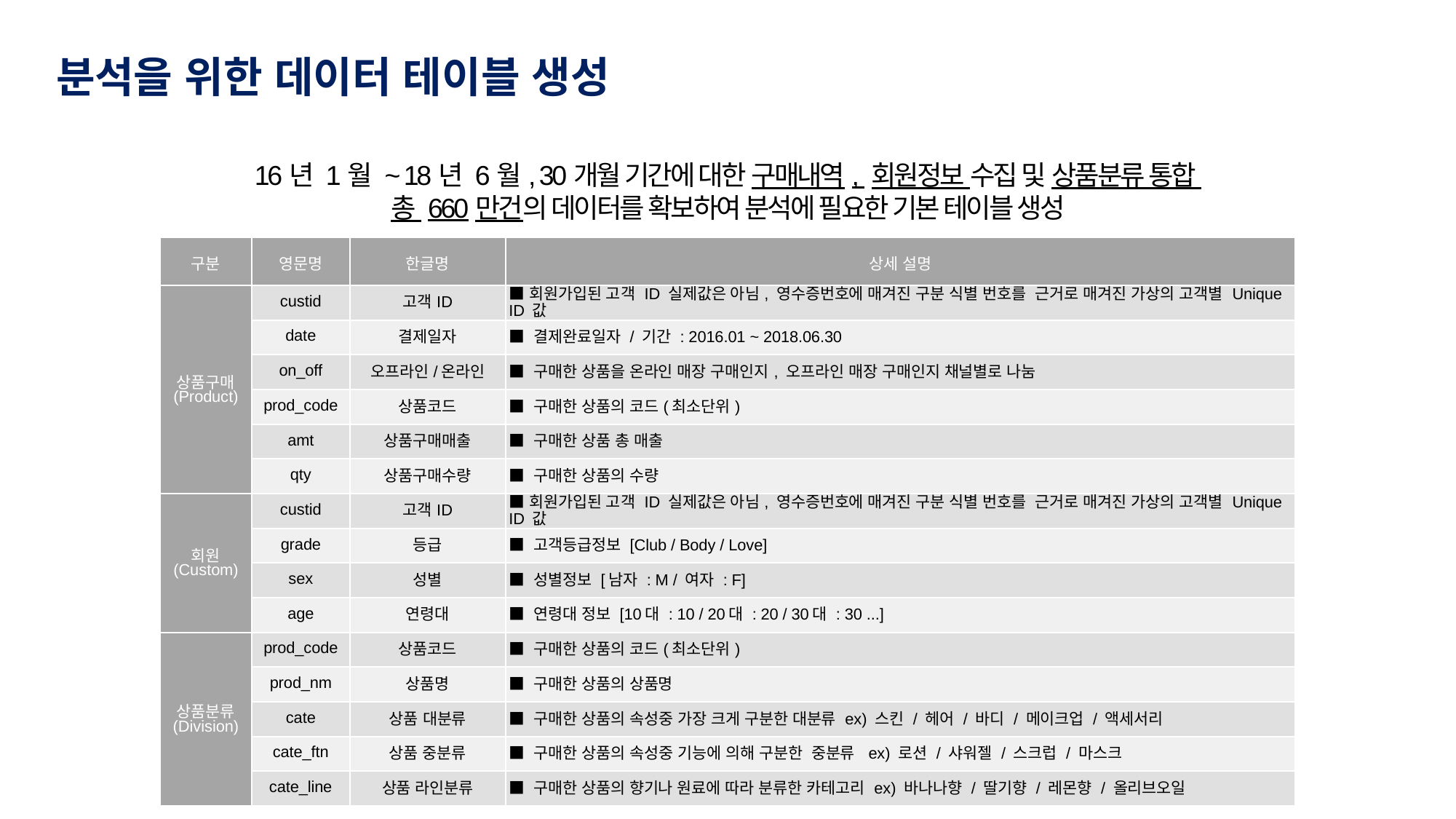

분석을 위한 데이터 테이블 생성
16년 1월 ~ 18년 6월, 30개월 기간에 대한 구매내역, 회원정보 수집 및 상품분류 통합
총 660만건의 데이터를 확보하여 분석에 필요한 기본 테이블 생성
| 구분 | 영문명 | 한글명 | 상세 설명 |
| --- | --- | --- | --- |
| 상품구매 (Product) | custid | 고객ID | ■회원가입된 고객 ID 실제값은 아님, 영수증번호에 매겨진 구분 식별 번호를 근거로 매겨진 가상의 고객별 Unique ID 값 |
|  | date | 결제일자 | ■ 결제완료일자 / 기간 : 2016.01 ~ 2018.06.30 |
|  | on\_off | 오프라인/온라인 | ■ 구매한 상품을 온라인 매장 구매인지, 오프라인 매장 구매인지 채널별로 나눔 |
|  | prod\_code | 상품코드 | ■ 구매한 상품의 코드(최소단위) |
|  | amt | 상품구매매출 | ■ 구매한 상품 총 매출 |
|  | qty | 상품구매수량 | ■ 구매한 상품의 수량 |
| 회원 (Custom) | custid | 고객ID | ■회원가입된 고객 ID 실제값은 아님, 영수증번호에 매겨진 구분 식별 번호를 근거로 매겨진 가상의 고객별 Unique ID 값 |
|  | grade | 등급 | ■ 고객등급정보 [Club / Body / Love] |
|  | sex | 성별 | ■ 성별정보 [남자 : M / 여자 : F] |
|  | age | 연령대 | ■ 연령대 정보 [10대 : 10 / 20대 : 20 / 30대 : 30 ...] |
| 상품분류 (Division) | prod\_code | 상품코드 | ■ 구매한 상품의 코드(최소단위) |
|  | prod\_nm | 상품명 | ■ 구매한 상품의 상품명 |
|  | cate | 상품 대분류 | ■ 구매한 상품의 속성중 가장 크게 구분한 대분류 ex) 스킨 / 헤어 / 바디 / 메이크업 / 액세서리 |
|  | cate\_ftn | 상품 중분류 | ■ 구매한 상품의 속성중 기능에 의해 구분한 중분류 ex) 로션 / 샤워젤 / 스크럽 / 마스크 |
|  | cate\_line | 상품 라인분류 | ■ 구매한 상품의 향기나 원료에 따라 분류한 카테고리 ex) 바나나향 / 딸기향 / 레몬향 / 올리브오일 |